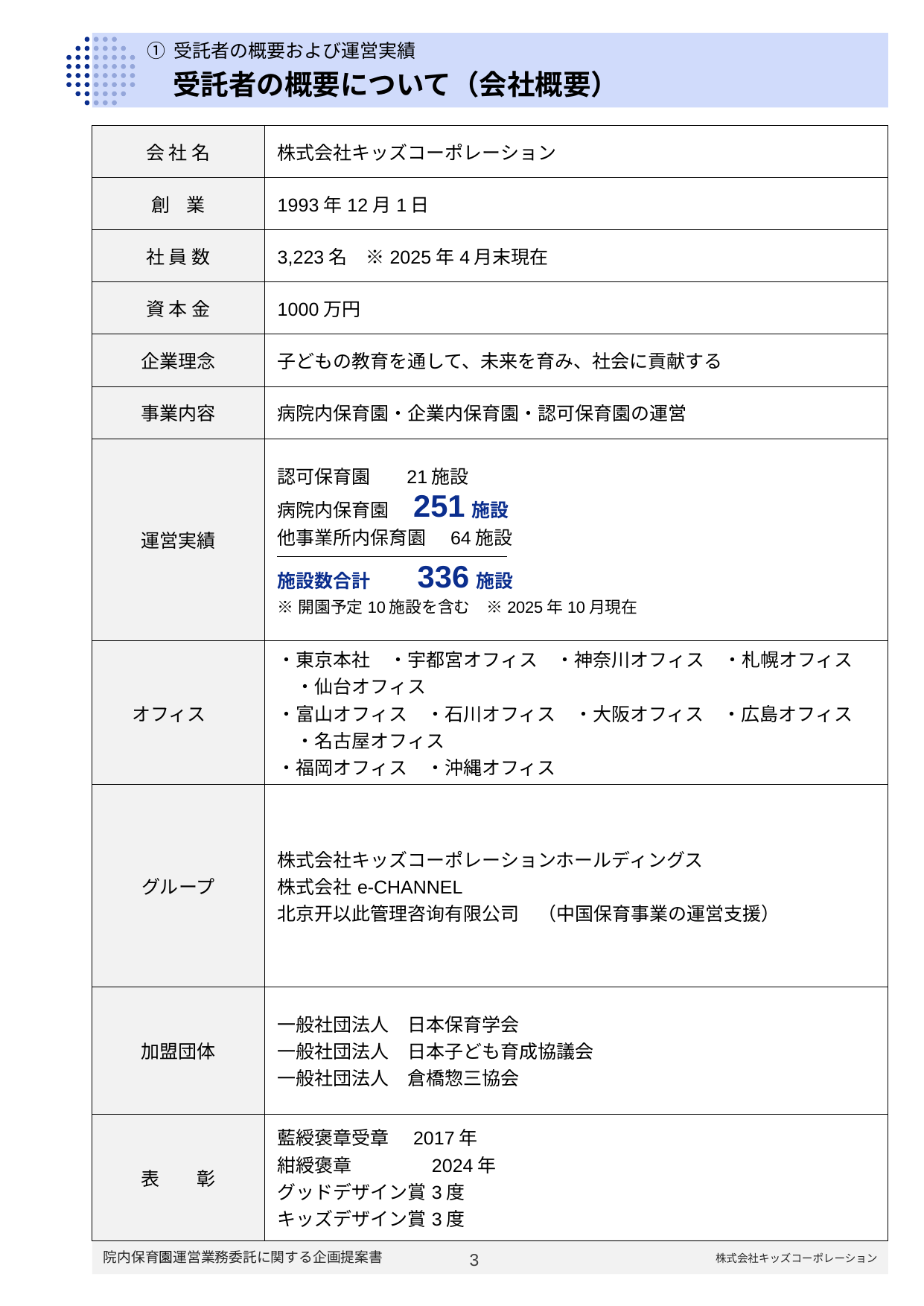

① 受託者の概要および運営実績
# 受託者の概要について（会社概要）
| 会 社 名 | 株式会社キッズコーポレーション |
| --- | --- |
| 創 業 | 1993年12月1日 |
| 社 員 数 | 3,223名　※2025年4月末現在 |
| 資 本 金 | 1000万円 |
| 企業理念 | 子どもの教育を通して、未来を育み、社会に貢献する |
| 事業内容 | 病院内保育園・企業内保育園・認可保育園の運営 |
| 運営実績 | 認可保育園　 21施設 病院内保育園　251施設 他事業所内保育園　64施設 施設数合計　　 336施設 ※開園予定10施設を含む　※2025年10月現在 |
| オフィス | ・東京本社　・宇都宮オフィス　・神奈川オフィス　・札幌オフィス　・仙台オフィス　 ・富山オフィス　・石川オフィス　・大阪オフィス　・広島オフィス　・名古屋オフィス　 ・福岡オフィス　・沖縄オフィス |
| グループ | 株式会社キッズコーポレーションホールディングス 株式会社e-CHANNEL 北京开以此管理咨询有限公司　（中国保育事業の運営支援） |
| 加盟団体 | 一般社団法人　日本保育学会 一般社団法人　日本子ども育成協議会 一般社団法人　倉橋惣三協会 |
| 表　　彰 | 藍綬褒章受章　2017年 紺綬褒章　　　　2024年 グッドデザイン賞3度 キッズデザイン賞3度 |
3